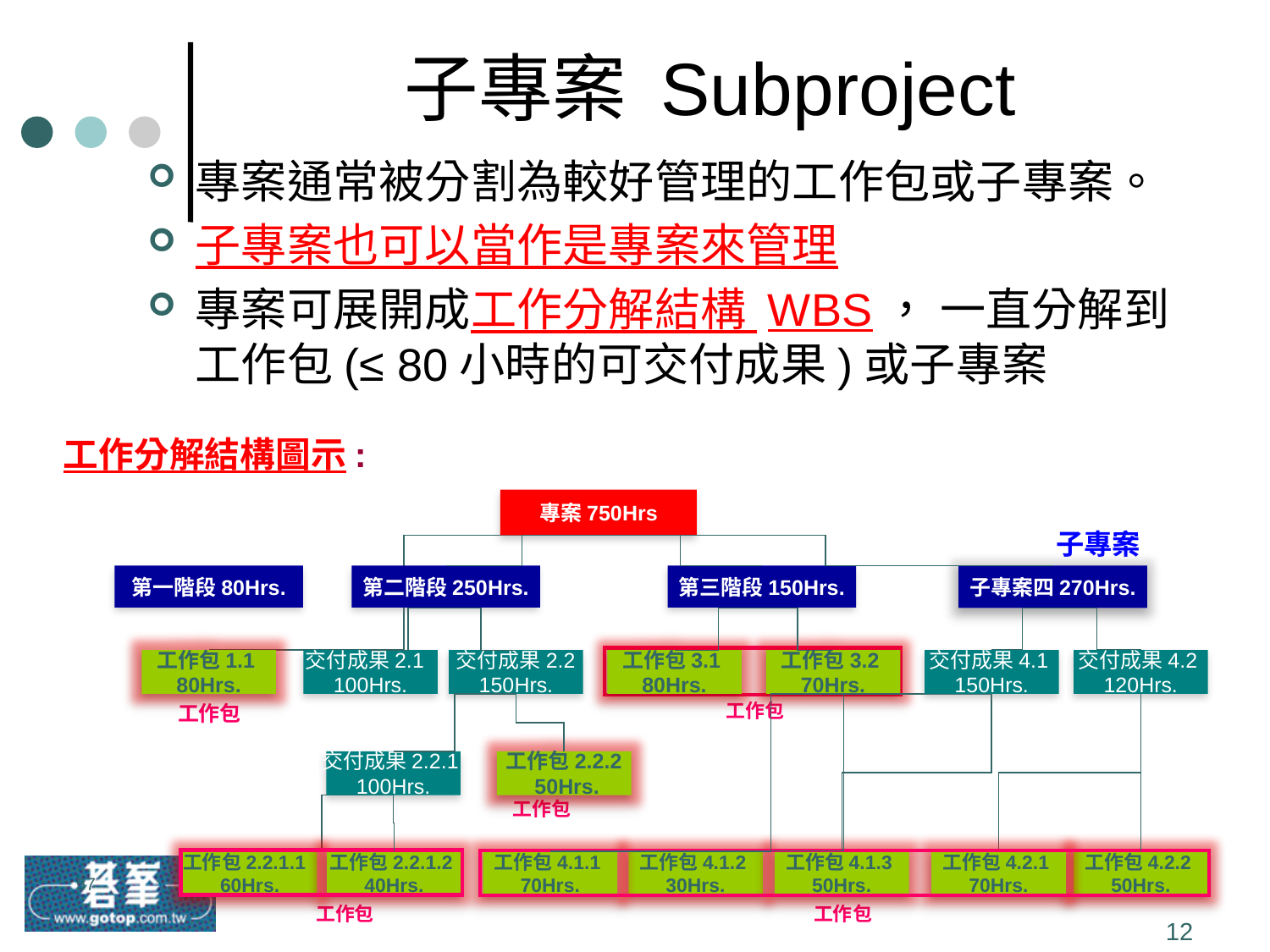

子專案 Subproject
專案通常被分割為較好管理的工作包或子專案。
子專案也可以當作是專案來管理
專案可展開成工作分解結構 WBS， 一直分解到工作包(≤ 80小時的可交付成果)或子專案
工作分解結構圖示:
專案750Hrs
子專案
第一階段80Hrs.
第二階段250Hrs.
第三階段150Hrs.
子專案四270Hrs.

工作包1.1
80Hrs.
交付成果2.1
100Hrs.
交付成果2.2
150Hrs.
工作包3.1
80Hrs.
工作包3.2
70Hrs.
交付成果4.1
150Hrs.
交付成果4.2
120Hrs.
工作包
工作包
交付成果2.2.1
100Hrs.
工作包2.2.2
 50Hrs.
工作包

工作包2.2.1.1
60Hrs.
工作包2.2.1.2
40Hrs.
工作包4.1.1
70Hrs.
工作包4.1.2
30Hrs.
工作包4.1.3
50Hrs.
工作包4.2.1
70Hrs.
工作包4.2.2
50Hrs.
工作包
工作包
57
12